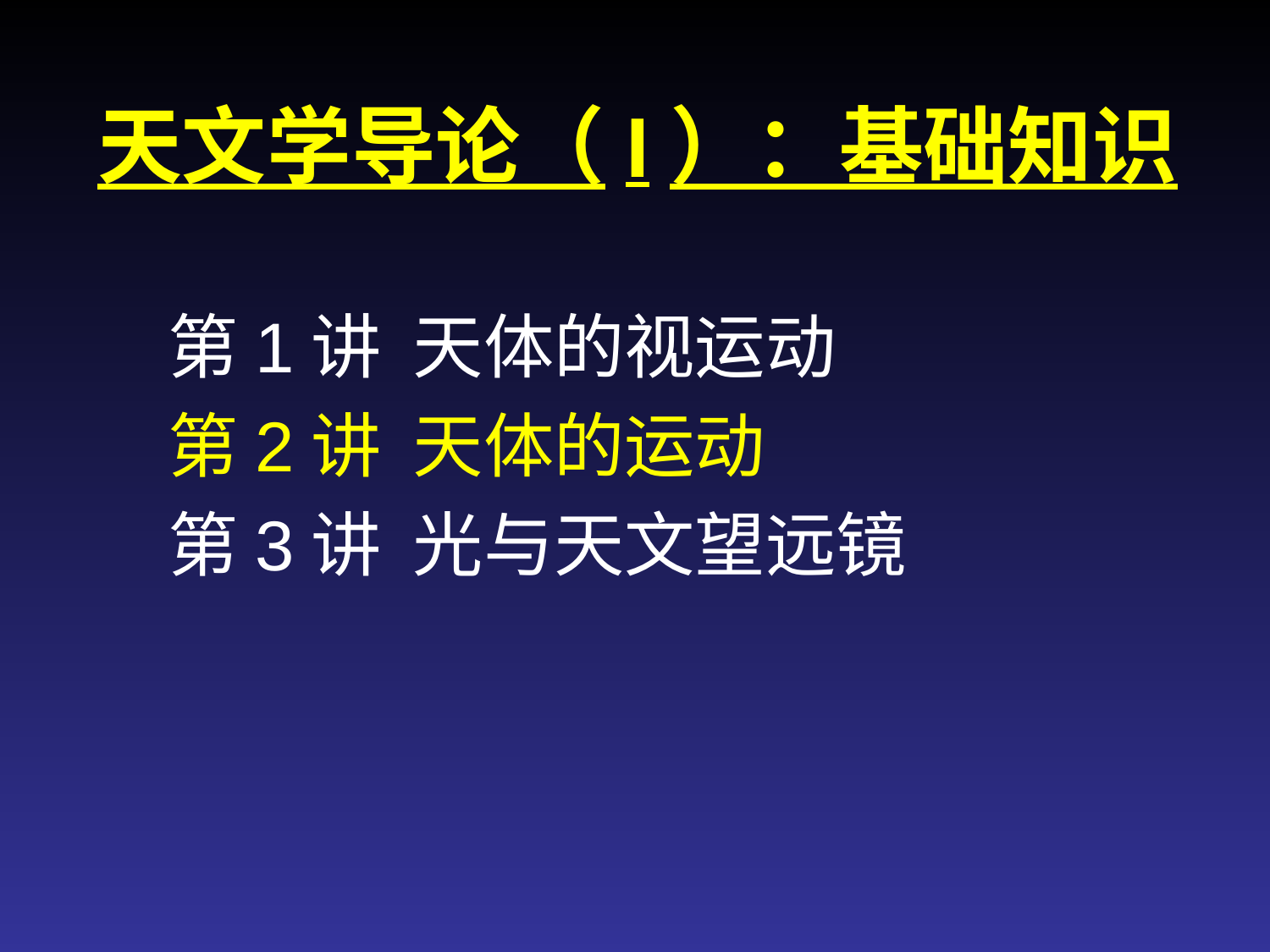

天文学导论（I）：基础知识
第1讲  天体的视运动
第2讲  天体的运动
第3讲  光与天文望远镜